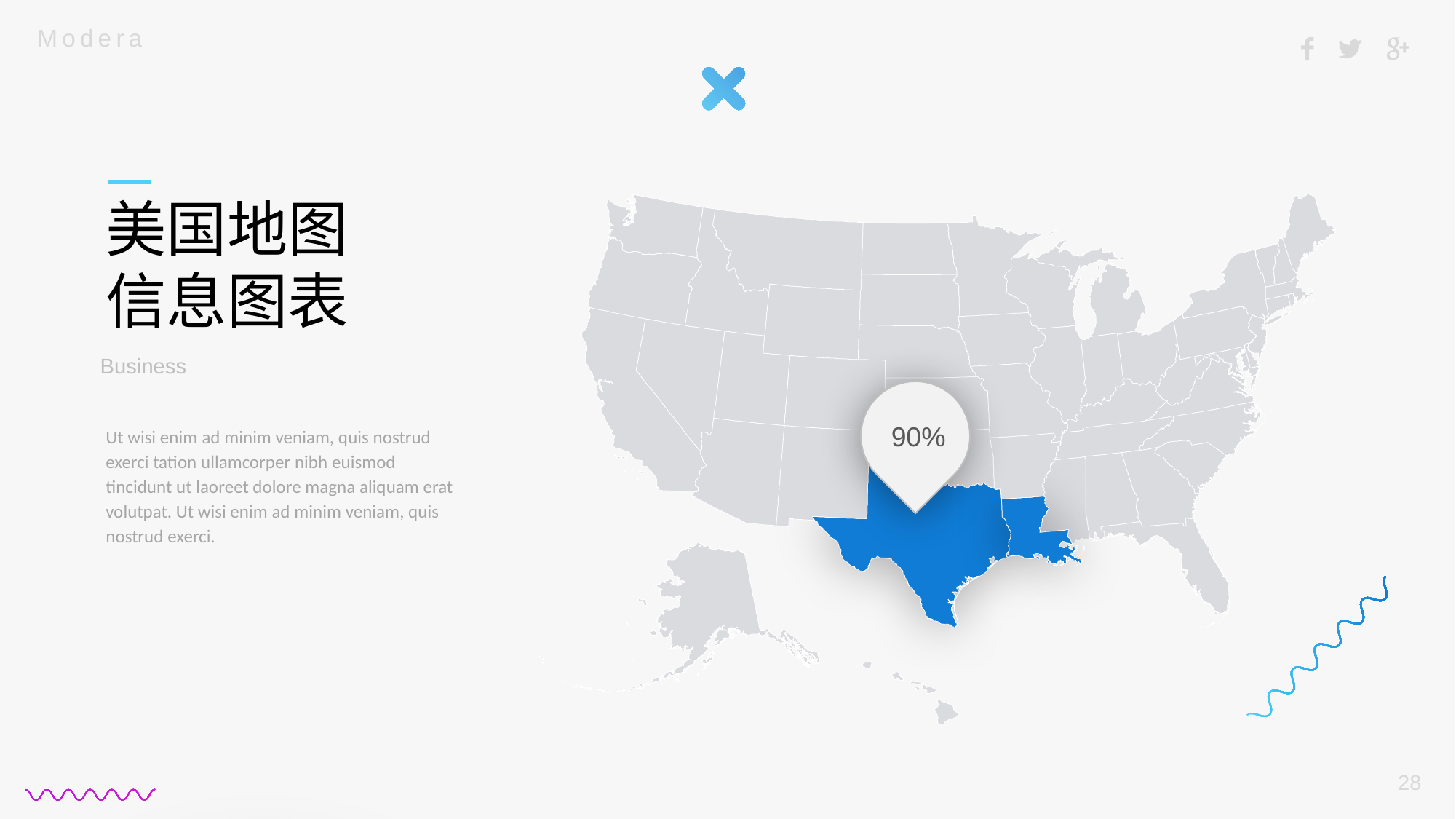

美国地图
信息图表

Business

90%

Ut wisi enim ad minim veniam, quis nostrud exerci tation ullamcorper nibh euismod tincidunt ut laoreet dolore magna aliquam erat volutpat. Ut wisi enim ad minim veniam, quis nostrud exerci.

Get In
Touch

A wonderful serenity has taken possession of my entire soul, like these sweet mornings of spring which I enjoy with my whole heart. I am alone, and feel the charm of existence in this spot, which was created for the bliss of souls like mine.

Email
Call Us

081333556876
Example@gmail.com